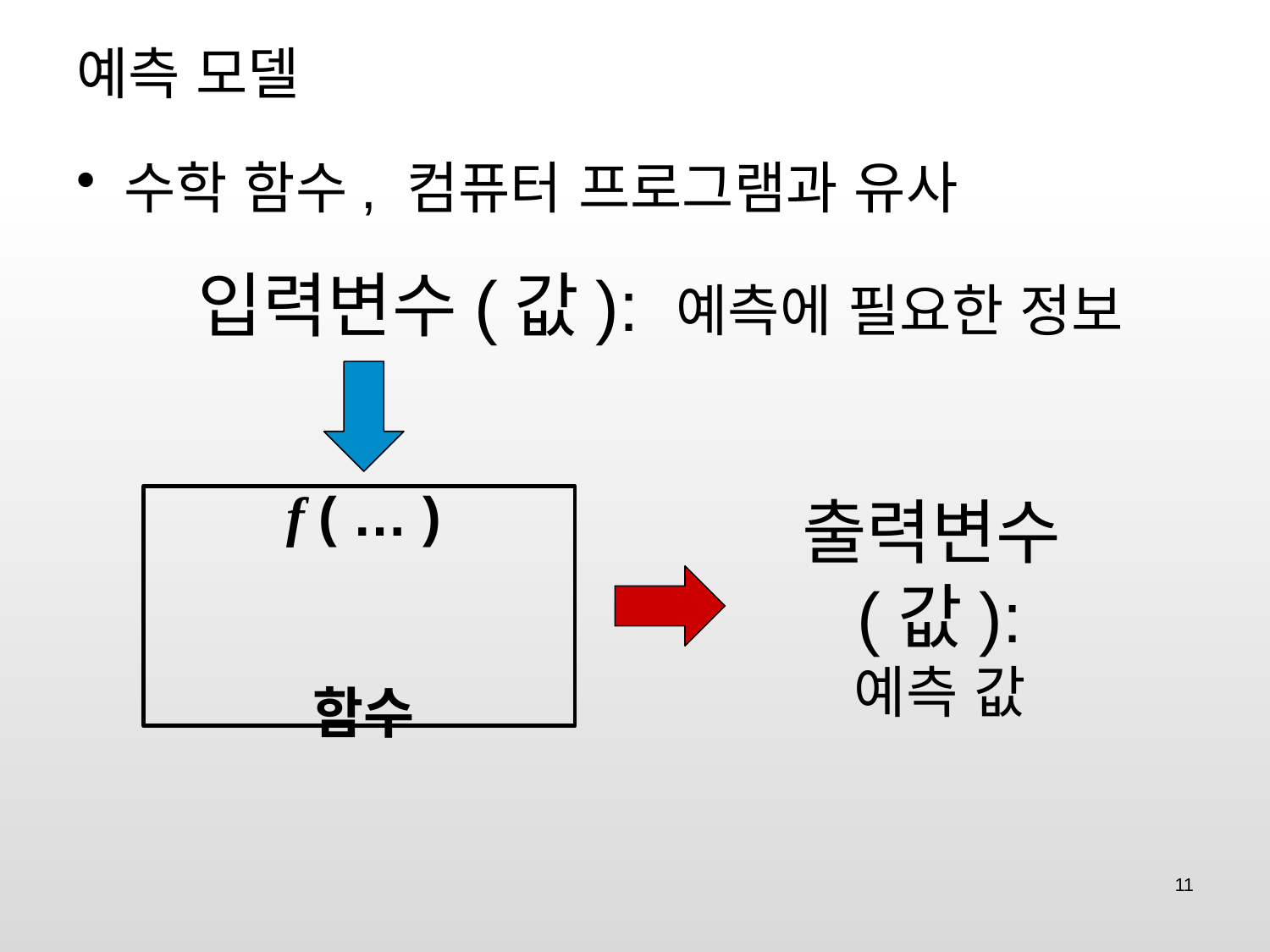

# 예측 모델
수학 함수, 컴퓨터 프로그램과 유사
입력변수(값): 예측에 필요한 정보

f ( … )

함수

출력변수(값):
예측 값

11